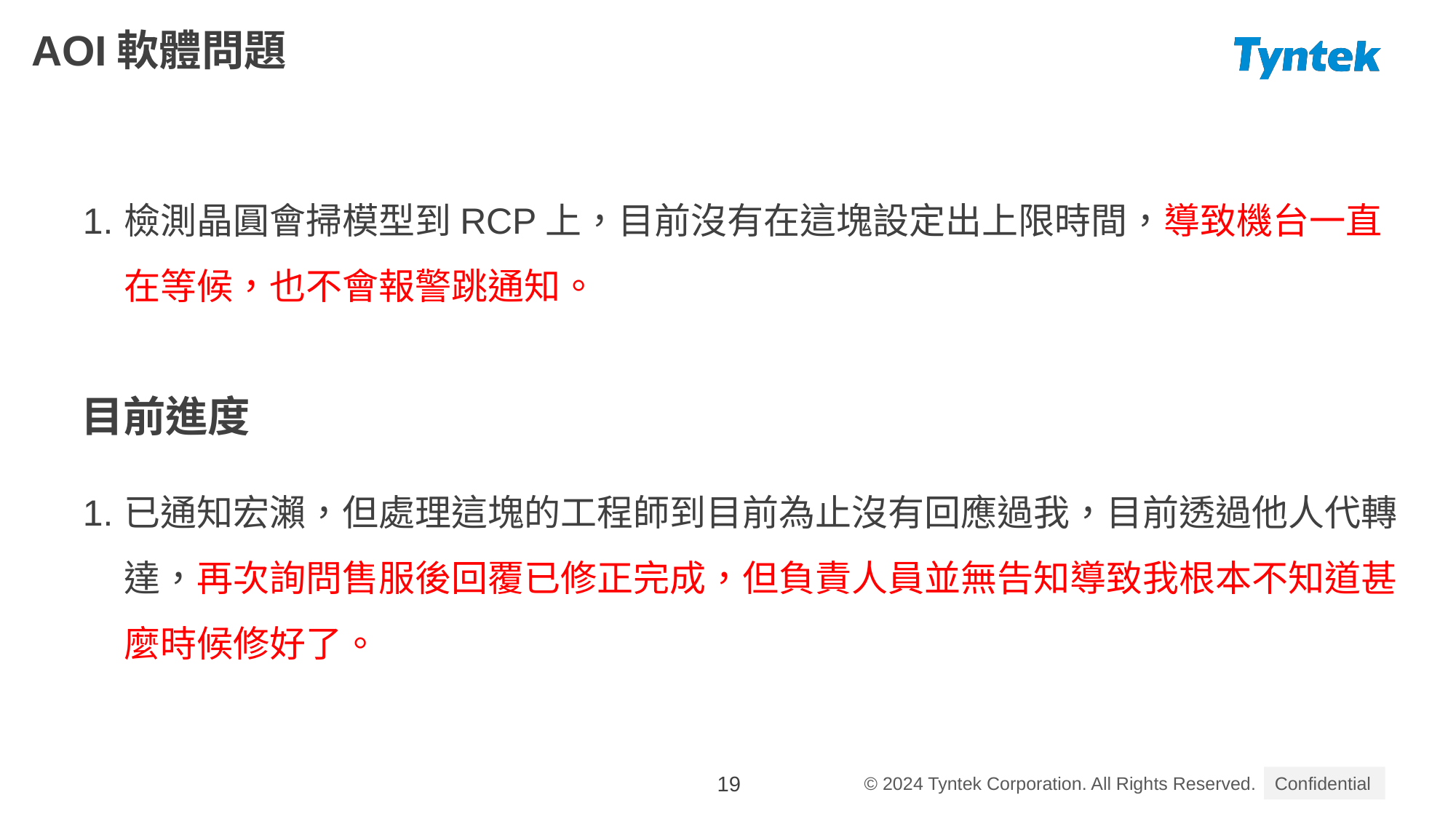

AOI軟體問題
檢測晶圓會掃模型到RCP上，目前沒有在這塊設定出上限時間，導致機台一直在等候，也不會報警跳通知。
目前進度
已通知宏瀨，但處理這塊的工程師到目前為止沒有回應過我，目前透過他人代轉達，再次詢問售服後回覆已修正完成，但負責人員並無告知導致我根本不知道甚麼時候修好了。
19